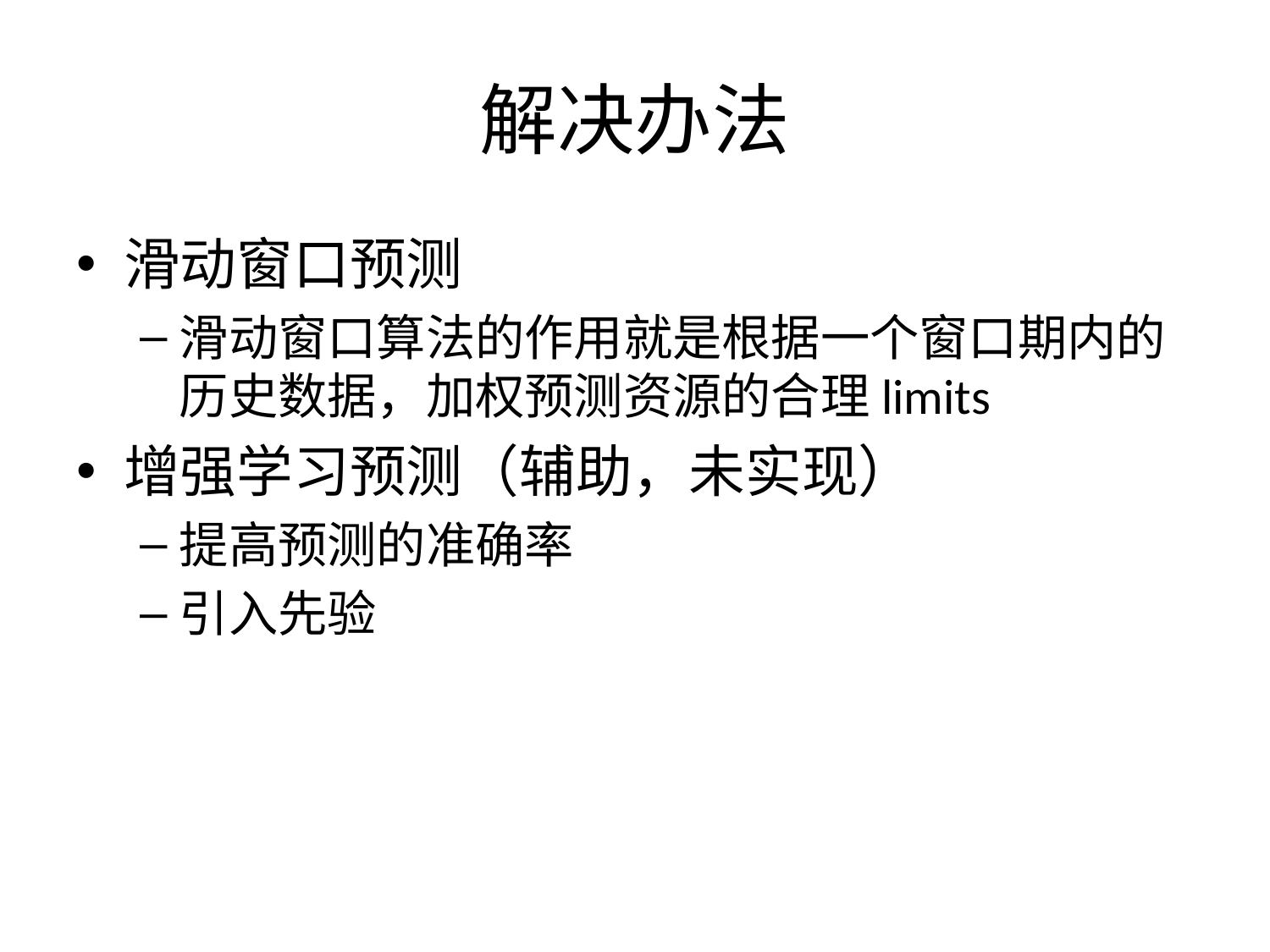

# 解决办法
滑动窗口预测
滑动窗口算法的作用就是根据一个窗口期内的历史数据，加权预测资源的合理limits
增强学习预测（辅助，未实现）
提高预测的准确率
引入先验